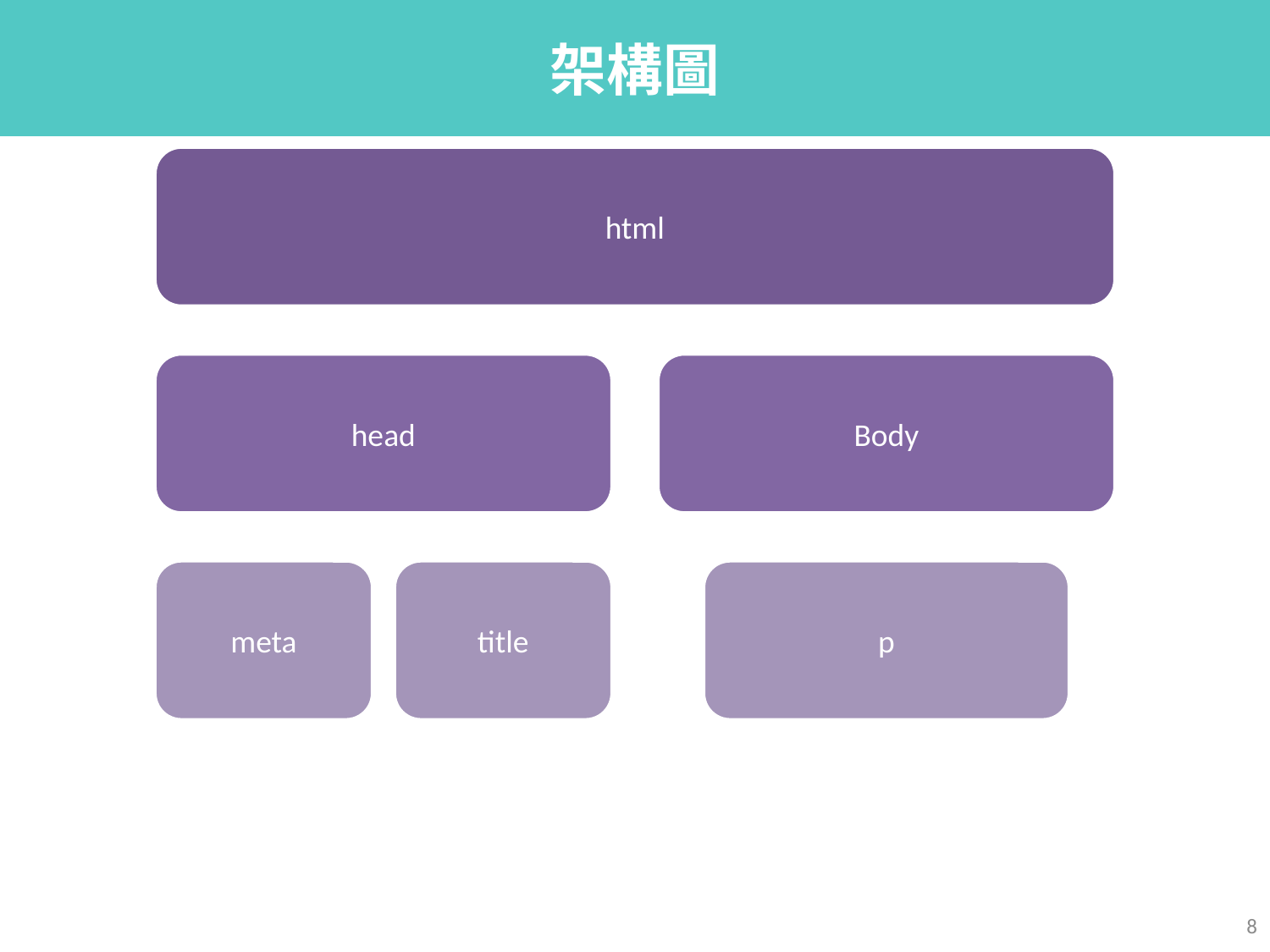

# 架構圖
html
head
Body
meta
title
p
8